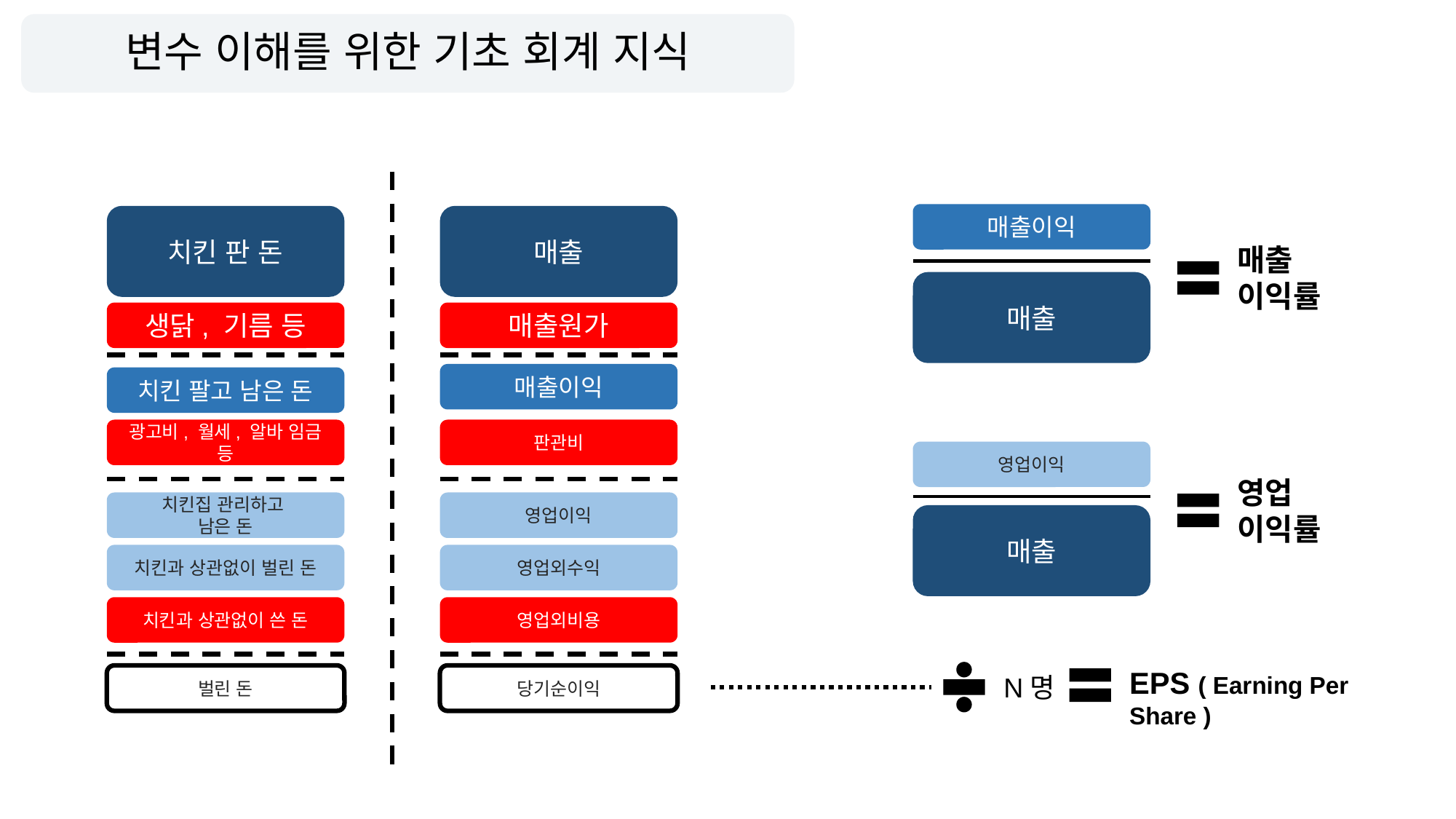

# 변수 이해를 위한 기초 회계 지식
매출이익
치킨 판 돈
매출
매출
이익률

매출
생닭, 기름 등
매출원가
매출이익
치킨 팔고 남은 돈
광고비, 월세, 알바 임금 등
판관비
영업이익
영업
이익률

치킨집 관리하고
남은 돈
영업이익
매출
치킨과 상관없이 벌린 돈
영업외수익
치킨과 상관없이 쓴 돈
영업외비용

EPS ( Earning Per Share )
N명
벌린 돈
당기순이익